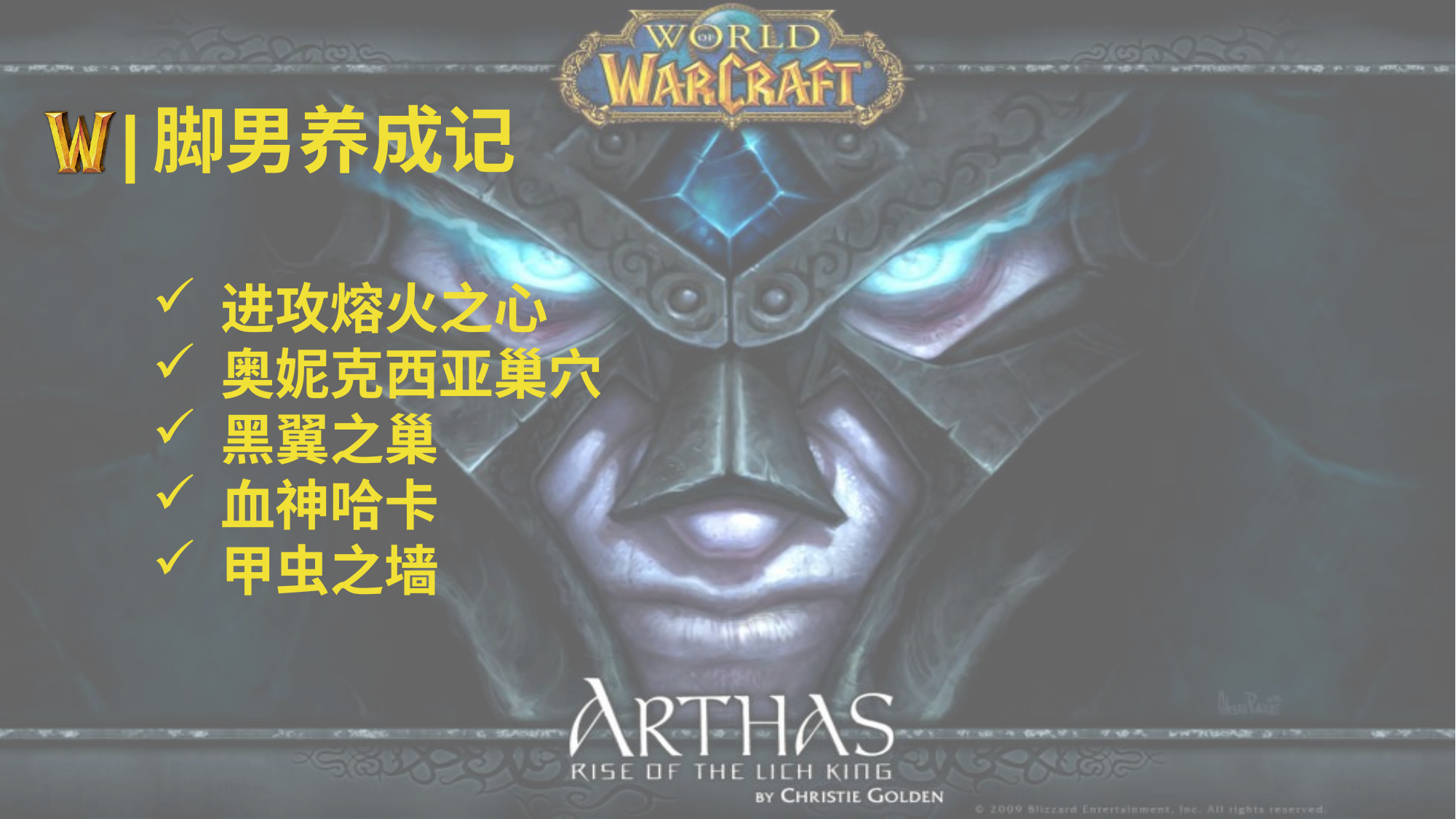

# 脚男养成记
进攻熔火之心
奥妮克西亚巢穴
黑翼之巢
血神哈卡
甲虫之墙